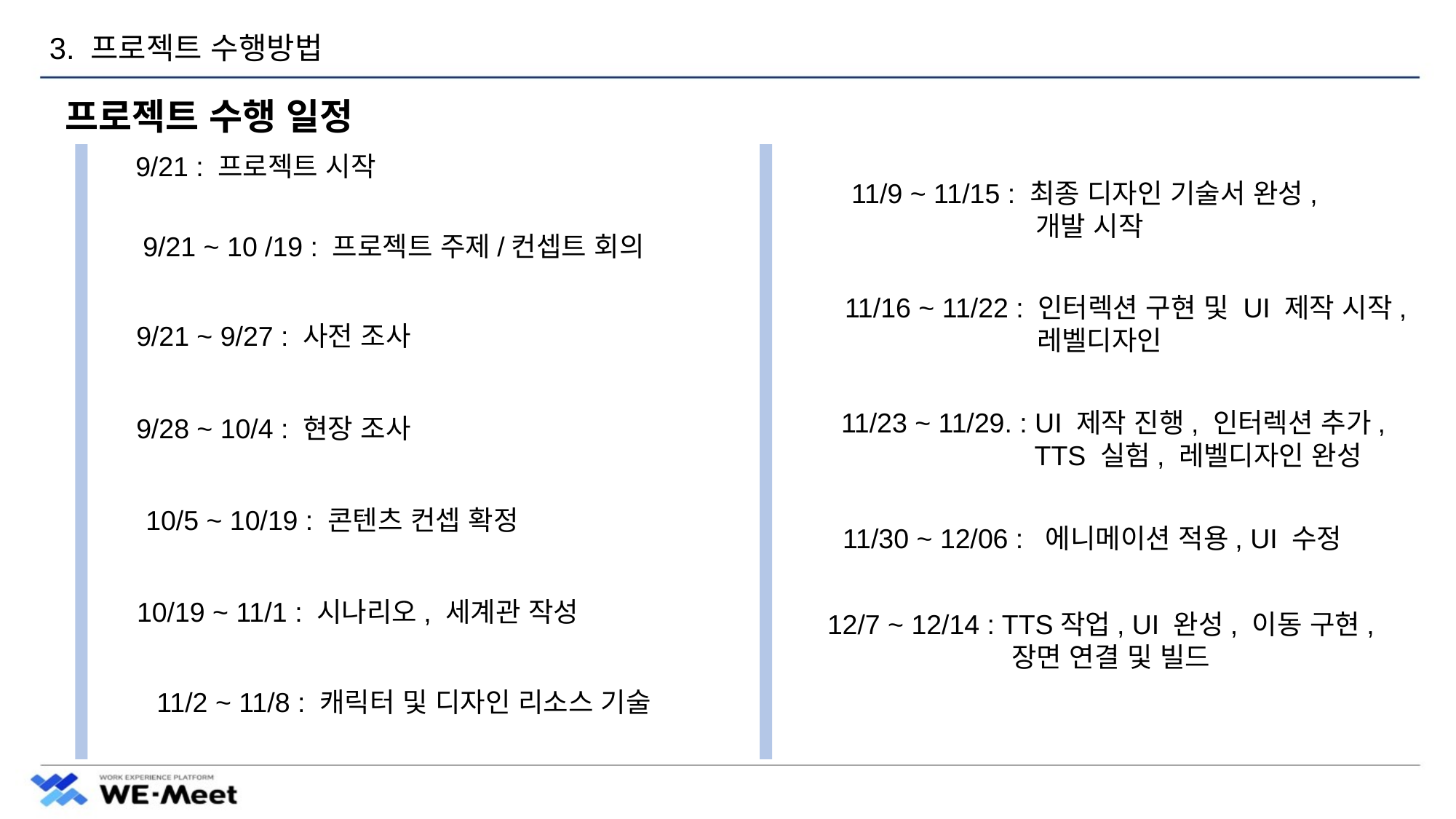

# 3. 프로젝트 수행방법
프로젝트 수행 일정

9/21 : 프로젝트 시작
11/9 ~ 11/15 : 최종 디자인 기술서 완성,
	         개발 시작
9/21 ~ 10 /19 : 프로젝트 주제/컨셉트 회의
11/16 ~ 11/22 : 인터렉션 구현 및 UI 제작 시작,
	          레벨디자인
9/21 ~ 9/27 : 사전 조사
11/23 ~ 11/29. : UI 제작 진행, 인터렉션 추가,
	           TTS 실험, 레벨디자인 완성
9/28 ~ 10/4 : 현장 조사
10/5 ~ 10/19 : 콘텐츠 컨셉 확정
11/30 ~ 12/06 :  에니메이션 적용, UI 수정
10/19 ~ 11/1 : 시나리오, 세계관 작성
12/7 ~ 12/14 : TTS작업, UI 완성, 이동 구현,
	         장면 연결 및 빌드
11/2 ~ 11/8 : 캐릭터 및 디자인 리소스 기술